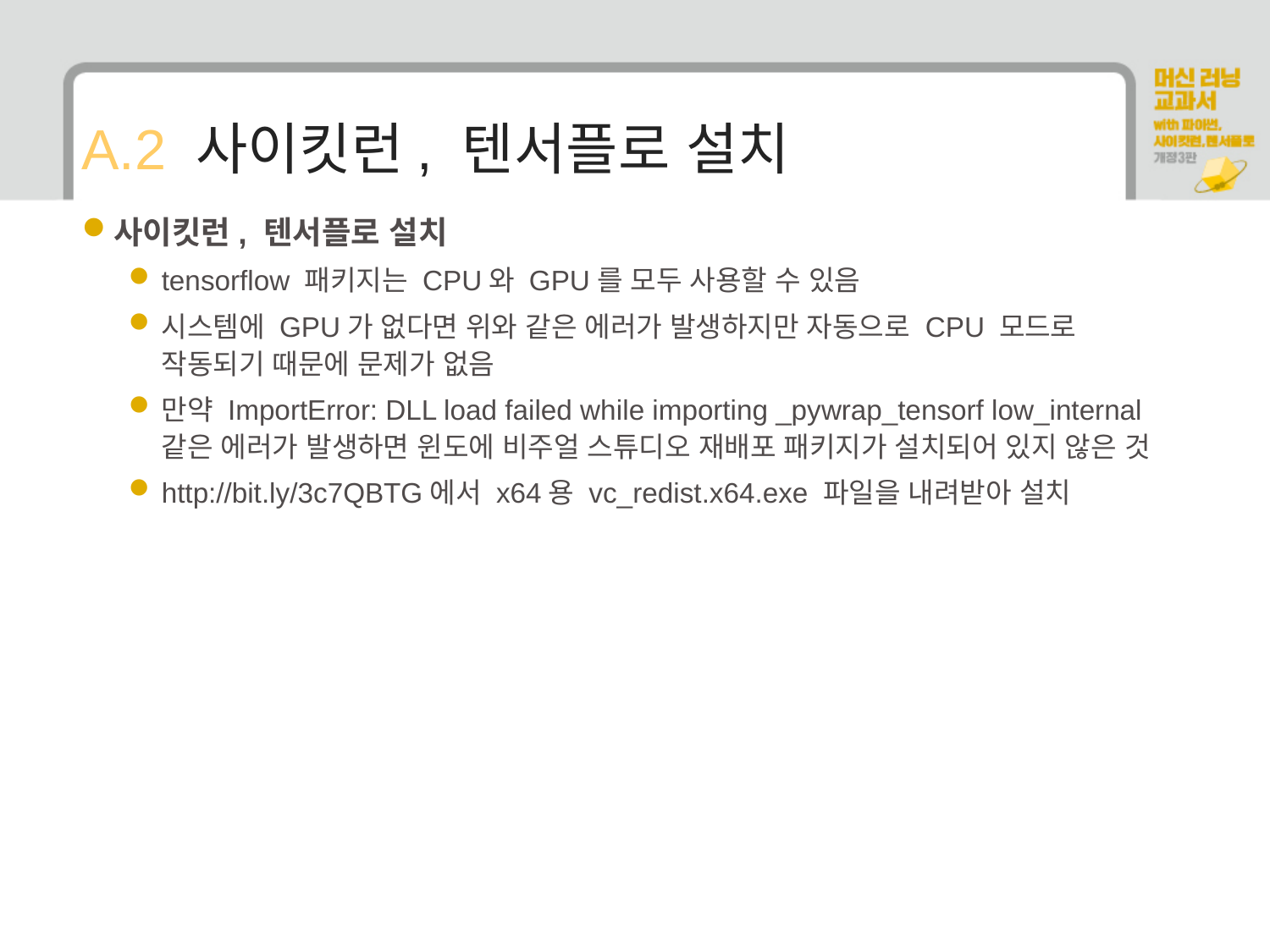

# A.2 사이킷런, 텐서플로 설치
사이킷런, 텐서플로 설치
tensorflow 패키지는 CPU와 GPU를 모두 사용할 수 있음
시스템에 GPU가 없다면 위와 같은 에러가 발생하지만 자동으로 CPU 모드로 작동되기 때문에 문제가 없음
만약 ImportError: DLL load failed while importing _pywrap_tensorf low_internal 같은 에러가 발생하면 윈도에 비주얼 스튜디오 재배포 패키지가 설치되어 있지 않은 것
http://bit.ly/3c7QBTG에서 x64용 vc_redist.x64.exe 파일을 내려받아 설치